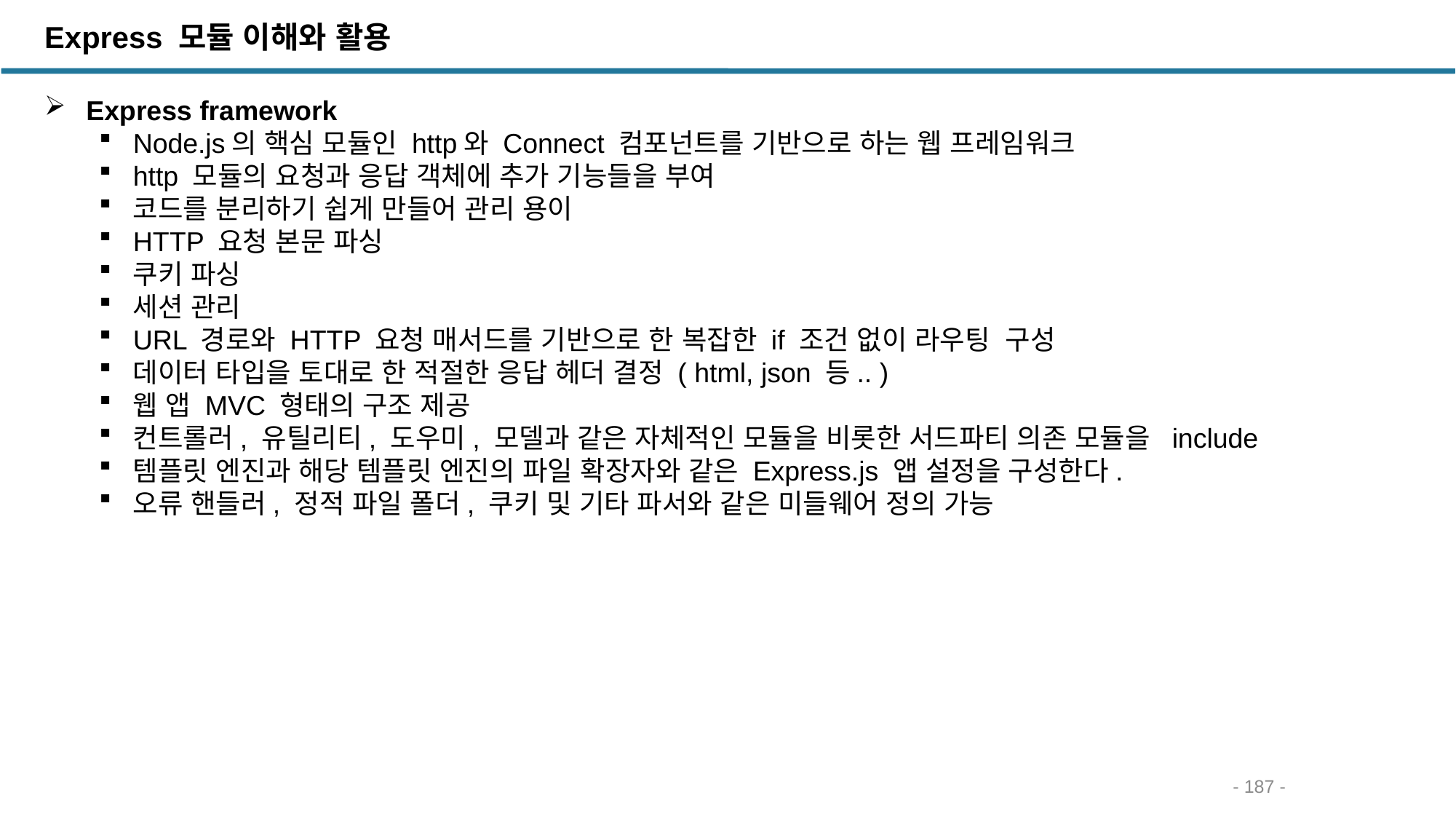

Express 모듈 이해와 활용
 Express framework
Node.js의 핵심 모듈인 http와 Connect 컴포넌트를 기반으로 하는 웹 프레임워크
http 모듈의 요청과 응답 객체에 추가 기능들을 부여
코드를 분리하기 쉽게 만들어 관리 용이
HTTP 요청 본문 파싱
쿠키 파싱
세션 관리
URL 경로와 HTTP 요청 매서드를 기반으로 한 복잡한 if 조건 없이 라우팅  구성
데이터 타입을 토대로 한 적절한 응답 헤더 결정 ( html, json 등.. )
웹 앱 MVC 형태의 구조 제공
컨트롤러, 유틸리티, 도우미, 모델과 같은 자체적인 모듈을 비롯한 서드파티 의존 모듈을  include
템플릿 엔진과 해당 템플릿 엔진의 파일 확장자와 같은 Express.js 앱 설정을 구성한다.
오류 핸들러, 정적 파일 폴더, 쿠키 및 기타 파서와 같은 미들웨어 정의 가능

- 187 -